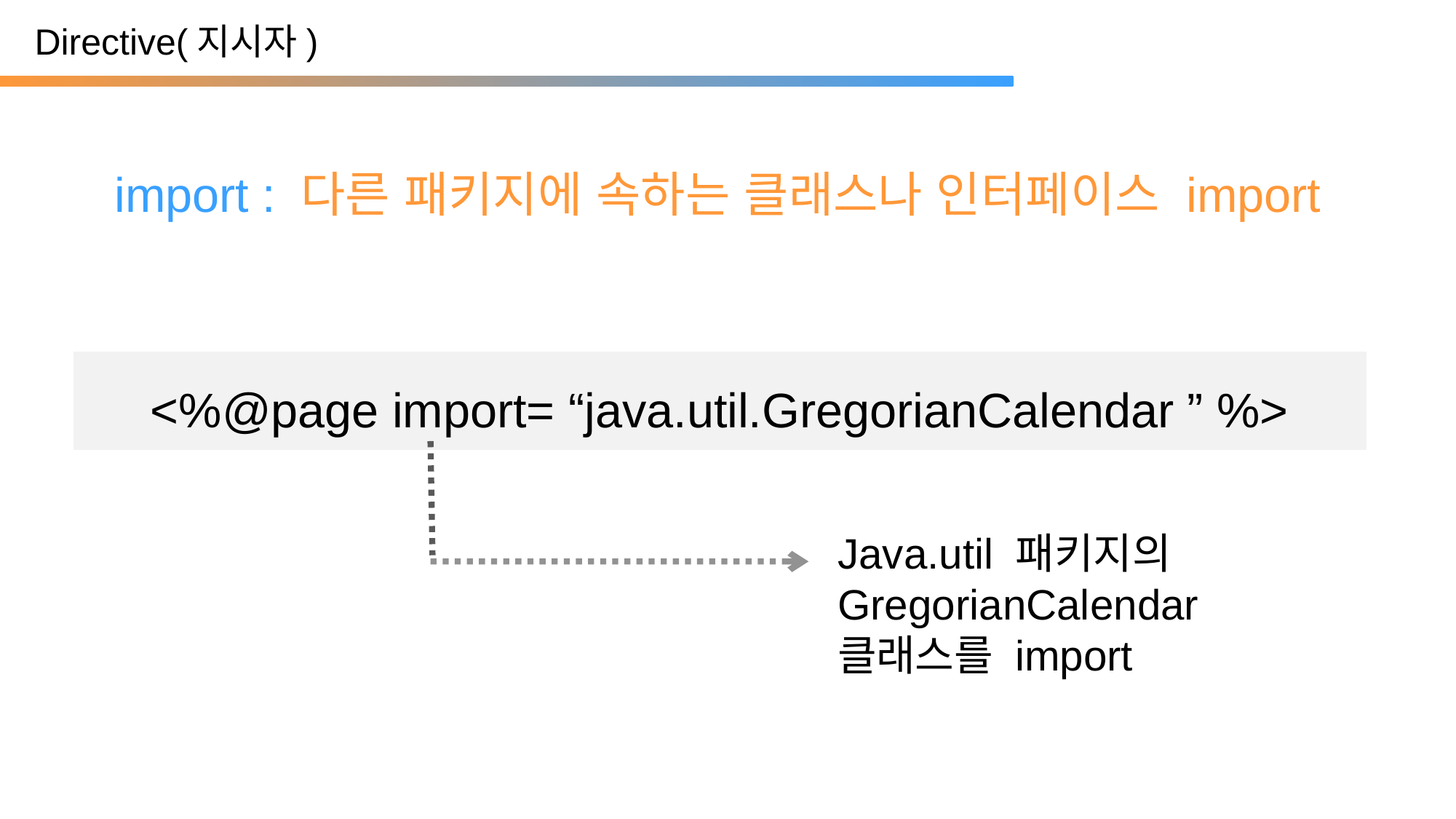

Directive(지시자)

import : 다른 패키지에 속하는 클래스나 인터페이스 import
| <%@page import= “java.util.GregorianCalendar ” %> |
| --- |
Java.util 패키지의
GregorianCalendar
클래스를 import